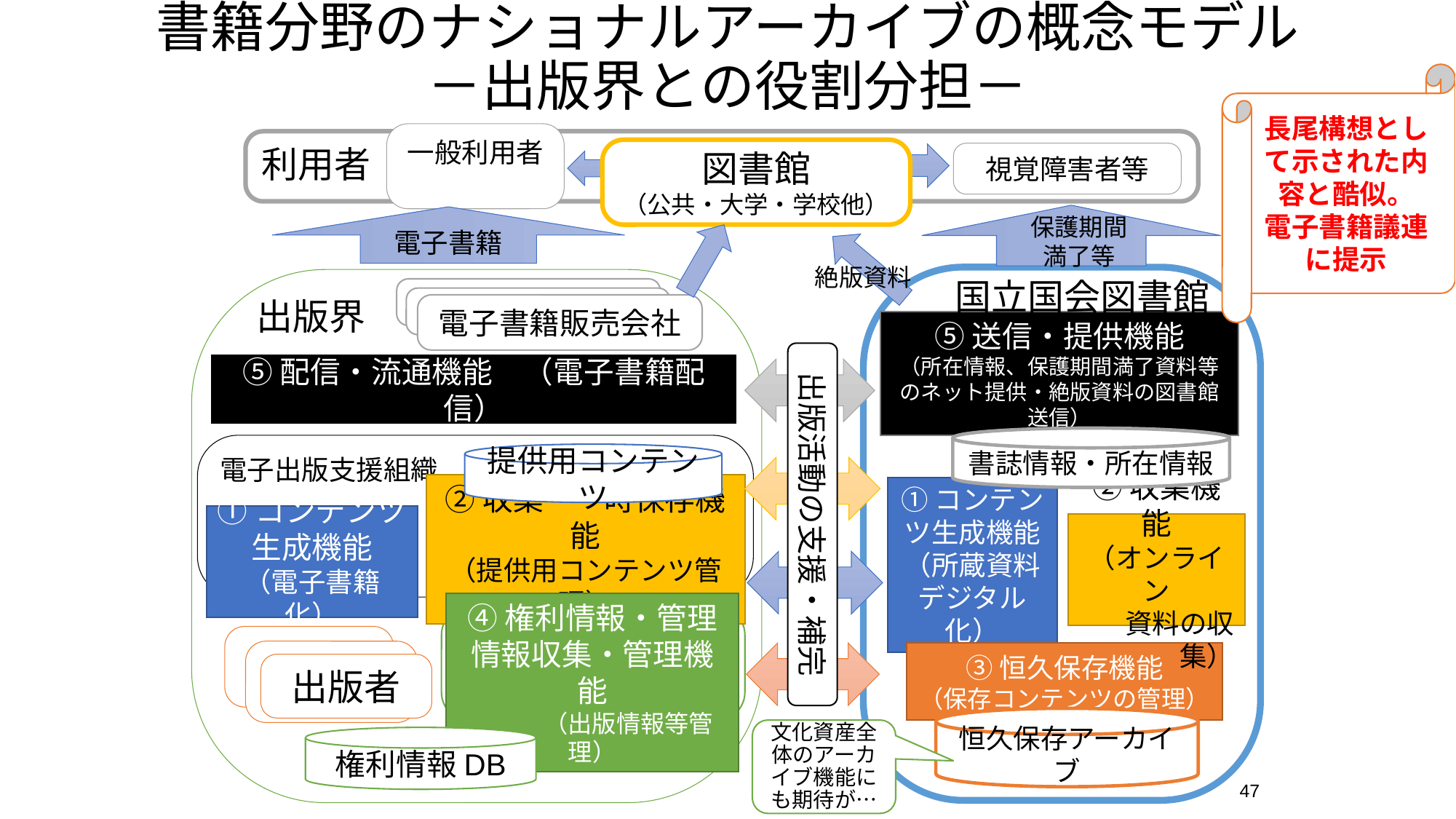

# 書籍分野のナショナルアーカイブの概念モデル －出版界との役割分担－
電子書籍
長尾構想として示された内容と酷似。
電子書籍議連に提示

利用者
図書館
（公共・大学・学校他）
一般利用者
視覚障害者等

保護期間
満了等

絶版資料

国立国会図書館

電子書籍販売
電子書籍販売
出版界
電子書籍販売会社
⑤送信・提供機能
（所在情報、保護期間満了資料等のネット提供・絶版資料の図書館送信）
出版活動の支援・補完
⑤配信・流通機能　（電子書籍配信）

書誌情報・所在情報
電子出版支援組織
提供用コンテンツ

①コンテンツ生成機能
（所蔵資料デジタル化）
①コンテンツ生成機能
（電子書籍化）
②収集・一時保存機能
（提供用コンテンツ管理）
②収集機能
（オンライン
資料の収集）

権利情報管理組織

④権利情報・管理情報収集・管理機能
　　　（出版情報等管理）
出版者

③恒久保存機能
（保存コンテンツの管理）

出版者
恒久保存アーカイブ
文化資産全体のアーカイブ機能にも期待が…
権利情報DB
47